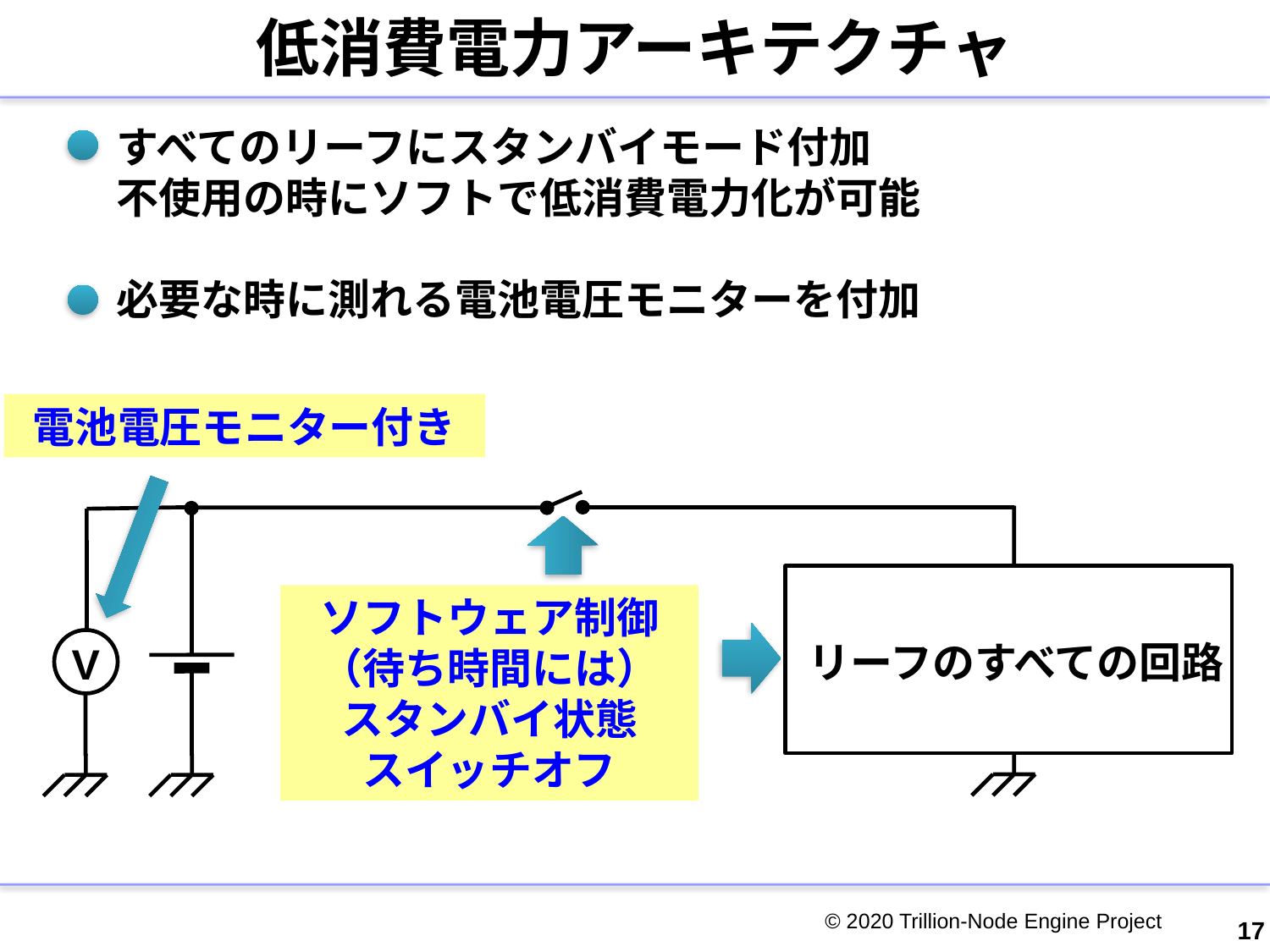

# 低消費電力アーキテクチャ
すべてのリーフにスタンバイモード付加
不使用の時にソフトで低消費電力化が可能

必要な時に測れる電池電圧モニターを付加

電池電圧モニター付き

ソフトウェア制御
（待ち時間には）
スタンバイ状態
スイッチオフ

V
リーフのすべての回路